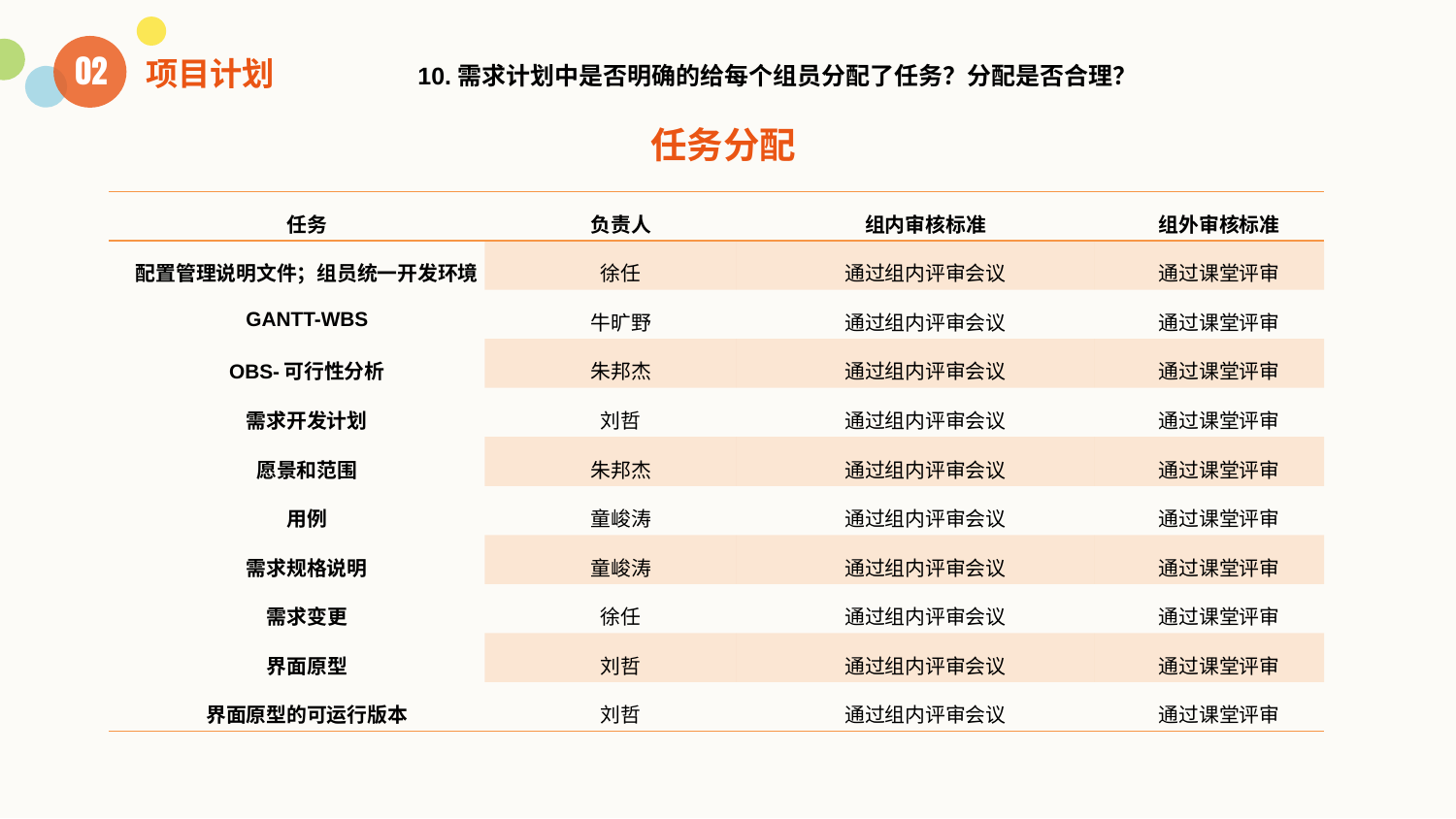

02
项目计划
10.需求计划中是否明确的给每个组员分配了任务？分配是否合理？

任务分配
| 任务 | 负责人 | 组内审核标准 | 组外审核标准 |
| --- | --- | --- | --- |
| 配置管理说明文件；组员统一开发环境 | 徐任 | 通过组内评审会议 | 通过课堂评审 |
| GANTT-WBS | 牛旷野 | 通过组内评审会议 | 通过课堂评审 |
| OBS-可行性分析 | 朱邦杰 | 通过组内评审会议 | 通过课堂评审 |
| 需求开发计划 | 刘哲 | 通过组内评审会议 | 通过课堂评审 |
| 愿景和范围 | 朱邦杰 | 通过组内评审会议 | 通过课堂评审 |
| 用例 | 童峻涛 | 通过组内评审会议 | 通过课堂评审 |
| 需求规格说明 | 童峻涛 | 通过组内评审会议 | 通过课堂评审 |
| 需求变更 | 徐任 | 通过组内评审会议 | 通过课堂评审 |
| 界面原型 | 刘哲 | 通过组内评审会议 | 通过课堂评审 |
| 界面原型的可运行版本 | 刘哲 | 通过组内评审会议 | 通过课堂评审 |